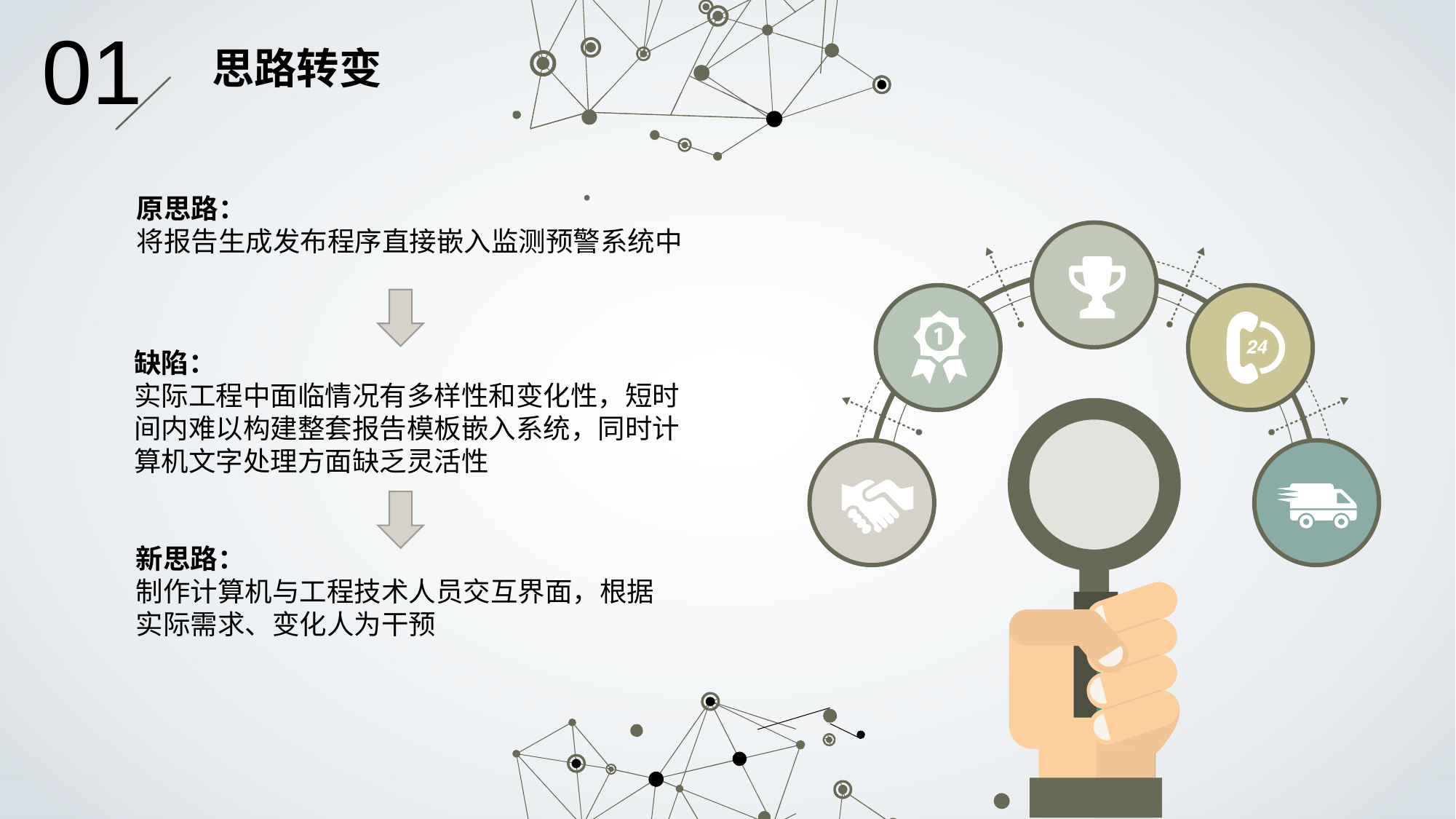

01
思路转变
原思路：
将报告生成发布程序直接嵌入监测预警系统中

缺陷：
实际工程中面临情况有多样性和变化性，短时间内难以构建整套报告模板嵌入系统，同时计算机文字处理方面缺乏灵活性

新思路：
制作计算机与工程技术人员交互界面，根据实际需求、变化人为干预